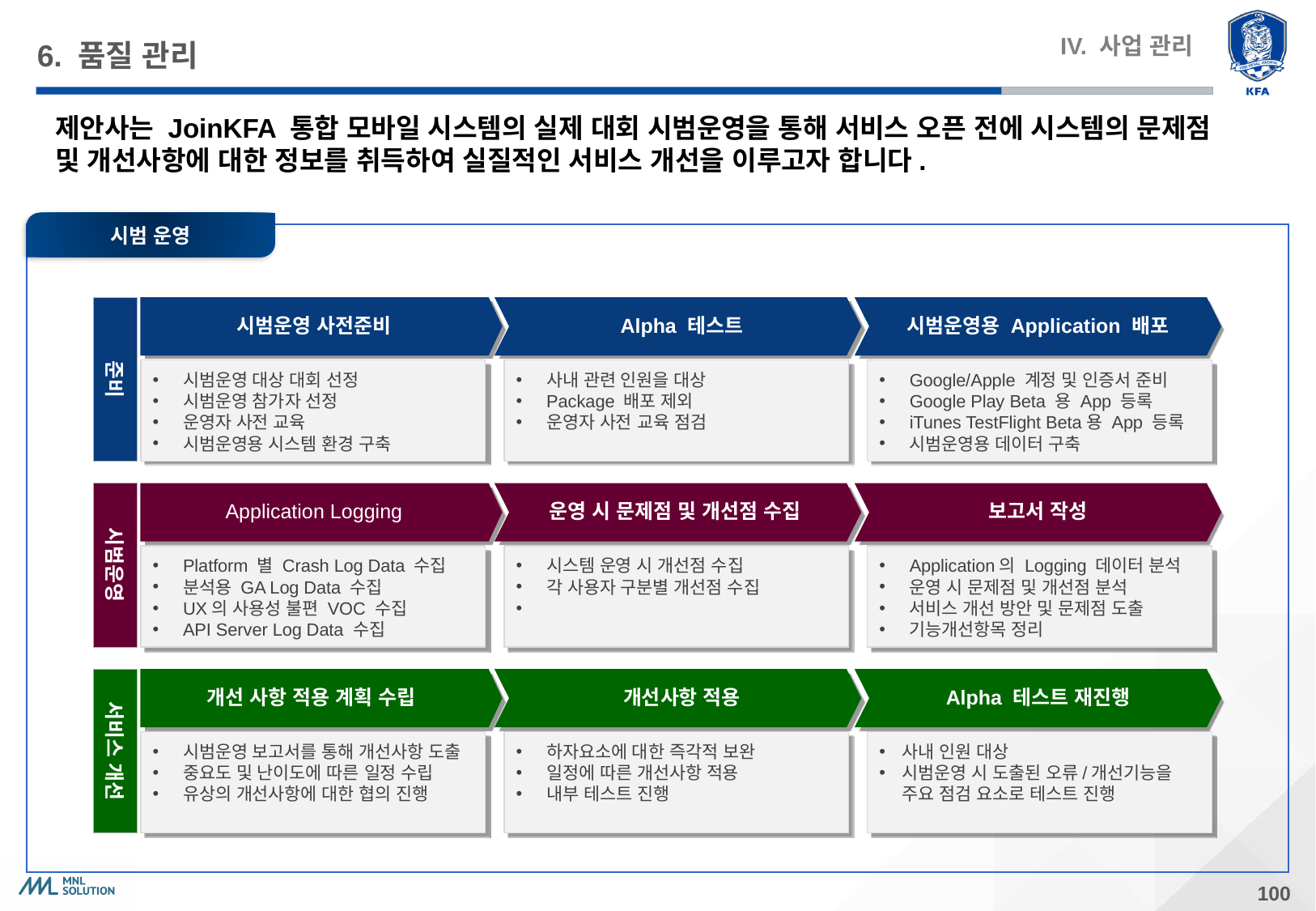

# 6. 품질 관리
IV. 사업 관리
제안사는 JoinKFA 통합 모바일 시스템의 실제 대회 시범운영을 통해 서비스 오픈 전에 시스템의 문제점 및 개선사항에 대한 정보를 취득하여 실질적인 서비스 개선을 이루고자 합니다.

시범 운영

준비
시범운영 사전준비
Alpha 테스트
시범운영용 Application 배포

시범운영 대상 대회 선정
시범운영 참가자 선정
운영자 사전 교육
시범운영용 시스템 환경 구축
사내 관련 인원을 대상
Package 배포 제외
운영자 사전 교육 점검

Google/Apple 계정 및 인증서 준비
Google Play Beta 용 App 등록
iTunes TestFlight Beta용 App 등록
시범운영용 데이터 구축
시범운영
Application Logging
운영 시 문제점 및 개선점 수집
보고서 작성

Platform 별 Crash Log Data 수집
분석용 GA Log Data 수집
UX의 사용성 불편 VOC 수집
API Server Log Data 수집
시스템 운영 시 개선점 수집
각 사용자 구분별 개선점 수집

Application의 Logging 데이터 분석
운영 시 문제점 및 개선점 분석
서비스 개선 방안 및 문제점 도출
기능개선항목 정리
서비스 개선
개선 사항 적용 계획 수립
개선사항 적용
Alpha 테스트 재진행

시범운영 보고서를 통해 개선사항 도출
중요도 및 난이도에 따른 일정 수립
유상의 개선사항에 대한 협의 진행
하자요소에 대한 즉각적 보완
일정에 따른 개선사항 적용
내부 테스트 진행
사내 인원 대상
시범운영 시 도출된 오류/개선기능을 주요 점검 요소로 테스트 진행